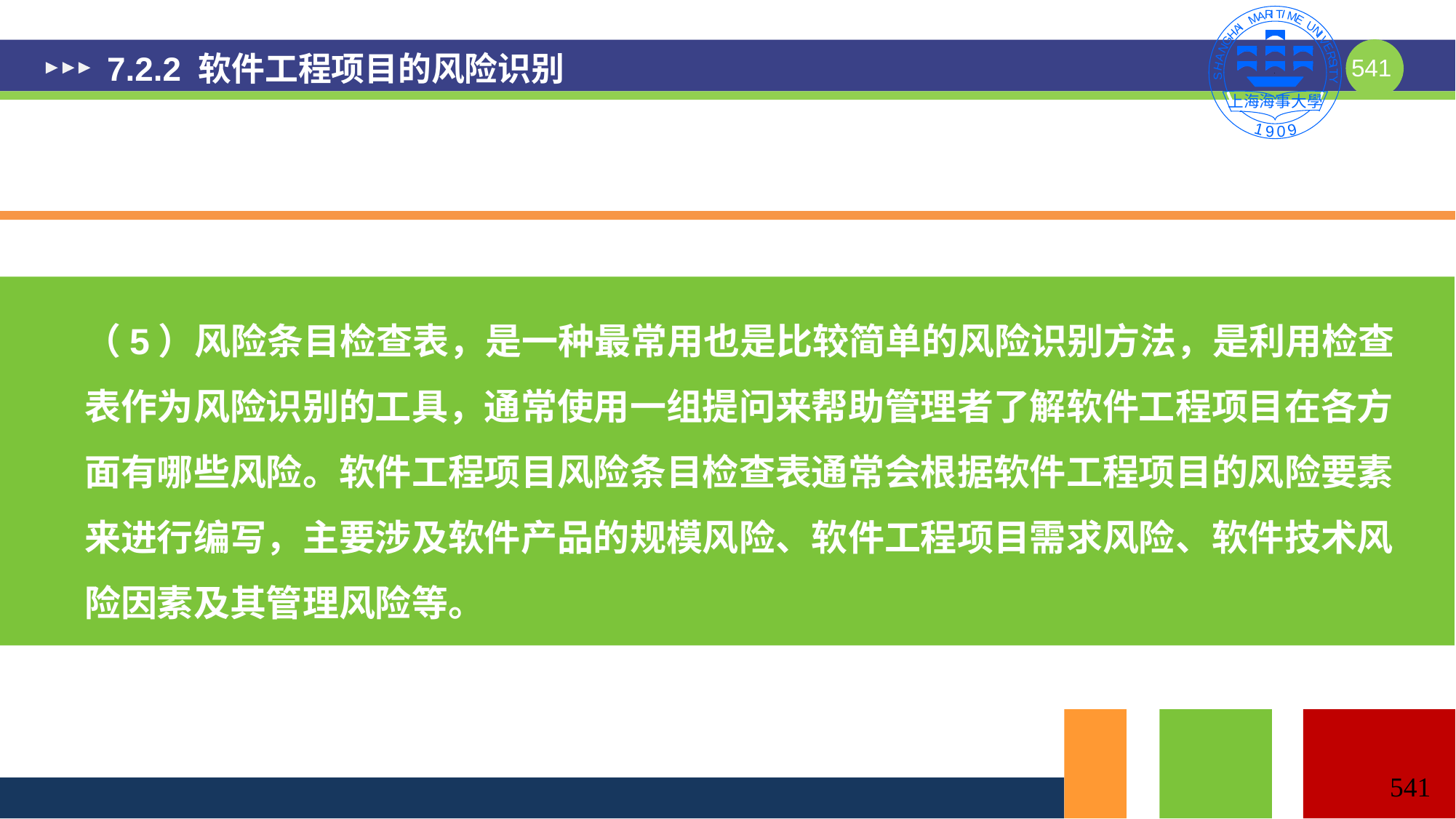

# 7.2.2 软件工程项目的风险识别

（5）风险条目检查表，是一种最常用也是比较简单的风险识别方法，是利用检查表作为风险识别的工具，通常使用一组提问来帮助管理者了解软件工程项目在各方面有哪些风险。软件工程项目风险条目检查表通常会根据软件工程项目的风险要素来进行编写，主要涉及软件产品的规模风险、软件工程项目需求风险、软件技术风险因素及其管理风险等。

541

541